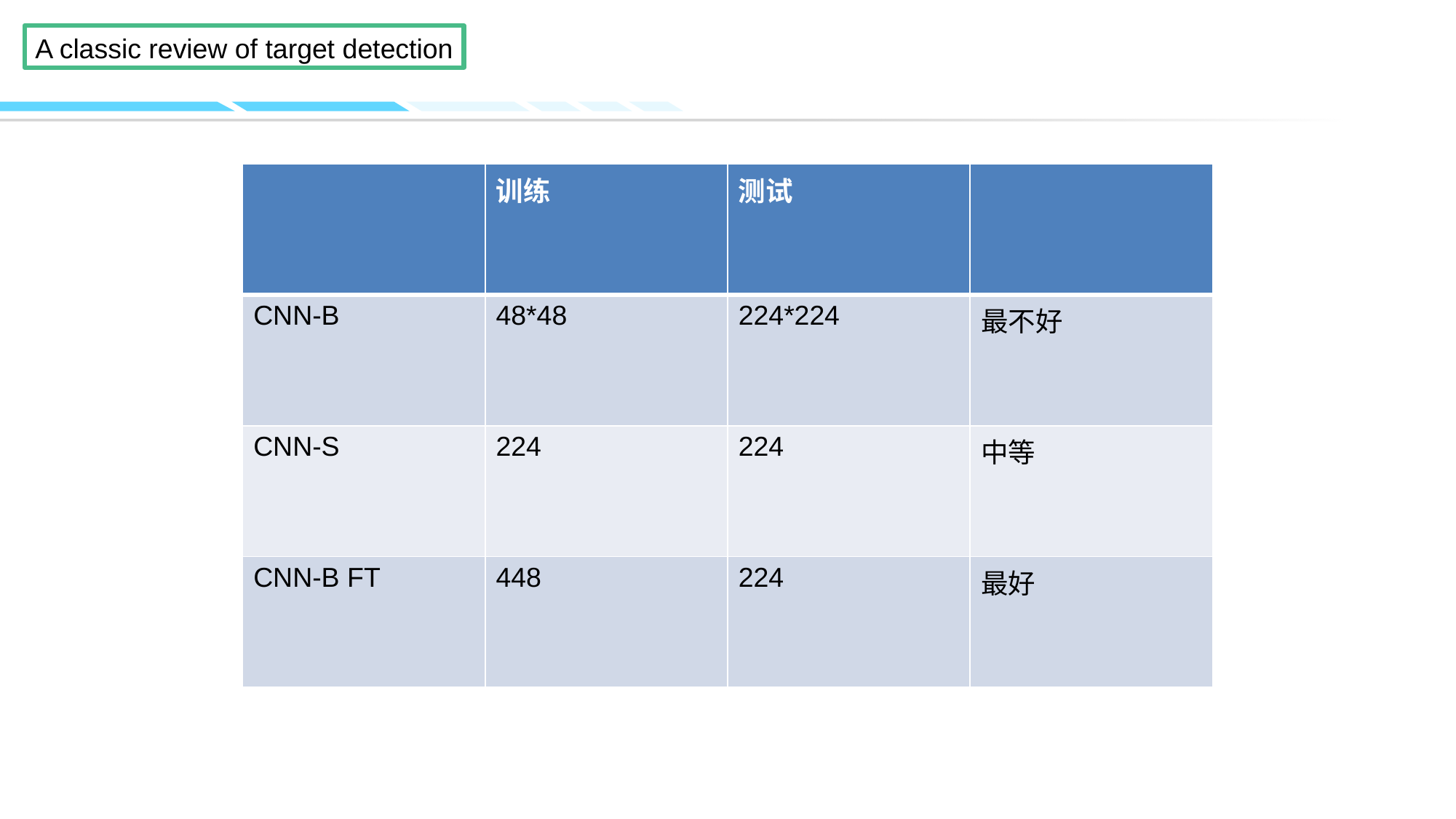

|  | 训练 | 测试 |  |
| --- | --- | --- | --- |
| CNN-B | 48\*48 | 224\*224 | 最不好 |
| CNN-S | 224 | 224 | 中等 |
| CNN-B FT | 448 | 224 | 最好 |